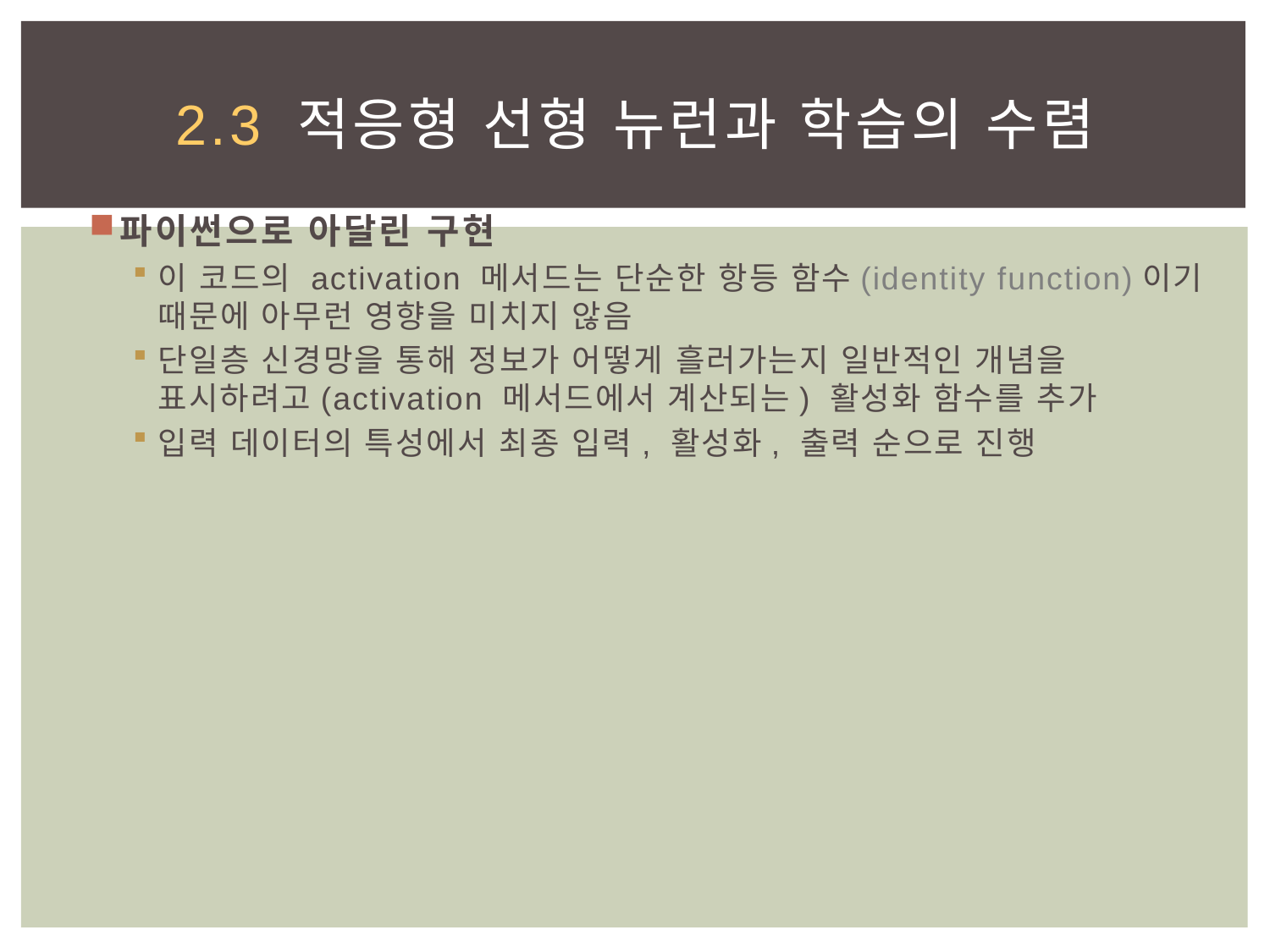

# 2.3 적응형 선형 뉴런과 학습의 수렴
파이썬으로 아달린 구현
이 코드의 activation 메서드는 단순한 항등 함수(identity function)이기 때문에 아무런 영향을 미치지 않음
단일층 신경망을 통해 정보가 어떻게 흘러가는지 일반적인 개념을 표시하려고(activation 메서드에서 계산되는) 활성화 함수를 추가
입력 데이터의 특성에서 최종 입력, 활성화, 출력 순으로 진행